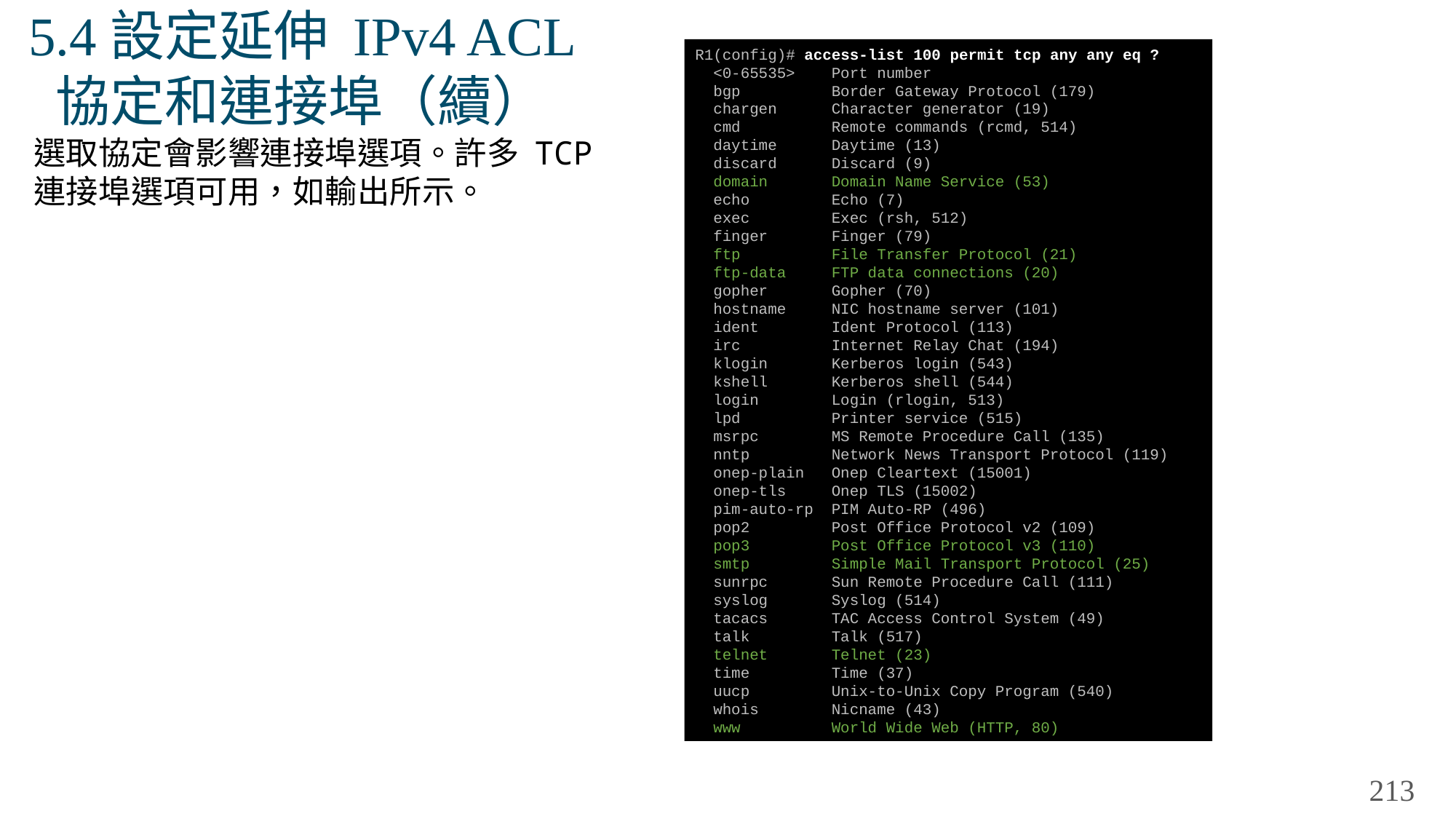

# 5.4設定延伸 IPv4 ACL 協定和連接埠（續）
R1(config)# access-list 100 permit tcp any any eq ?
  <0-65535>    Port number
  bgp          Border Gateway Protocol (179)
  chargen      Character generator (19)
  cmd          Remote commands (rcmd, 514)
  daytime      Daytime (13)
  discard      Discard (9)
  domain       Domain Name Service (53)
  echo         Echo (7)
  exec         Exec (rsh, 512)
  finger       Finger (79)
  ftp          File Transfer Protocol (21)
  ftp-data     FTP data connections (20)
  gopher       Gopher (70)
  hostname     NIC hostname server (101)
  ident        Ident Protocol (113)
  irc          Internet Relay Chat (194)
  klogin       Kerberos login (543)
  kshell       Kerberos shell (544)
  login        Login (rlogin, 513)
  lpd          Printer service (515)
  msrpc        MS Remote Procedure Call (135)
  nntp         Network News Transport Protocol (119)
  onep-plain   Onep Cleartext (15001)
  onep-tls     Onep TLS (15002)
  pim-auto-rp  PIM Auto-RP (496)
  pop2         Post Office Protocol v2 (109)
  pop3         Post Office Protocol v3 (110)
  smtp         Simple Mail Transport Protocol (25)
  sunrpc       Sun Remote Procedure Call (111)
  syslog       Syslog (514)
  tacacs       TAC Access Control System (49)
  talk         Talk (517)
  telnet       Telnet (23)
  time         Time (37)
  uucp         Unix-to-Unix Copy Program (540)
  whois        Nicname (43)
  www          World Wide Web (HTTP, 80)
選取協定會影響連接埠選項。許多 TCP 連接埠選項可用，如輸出所示。
213